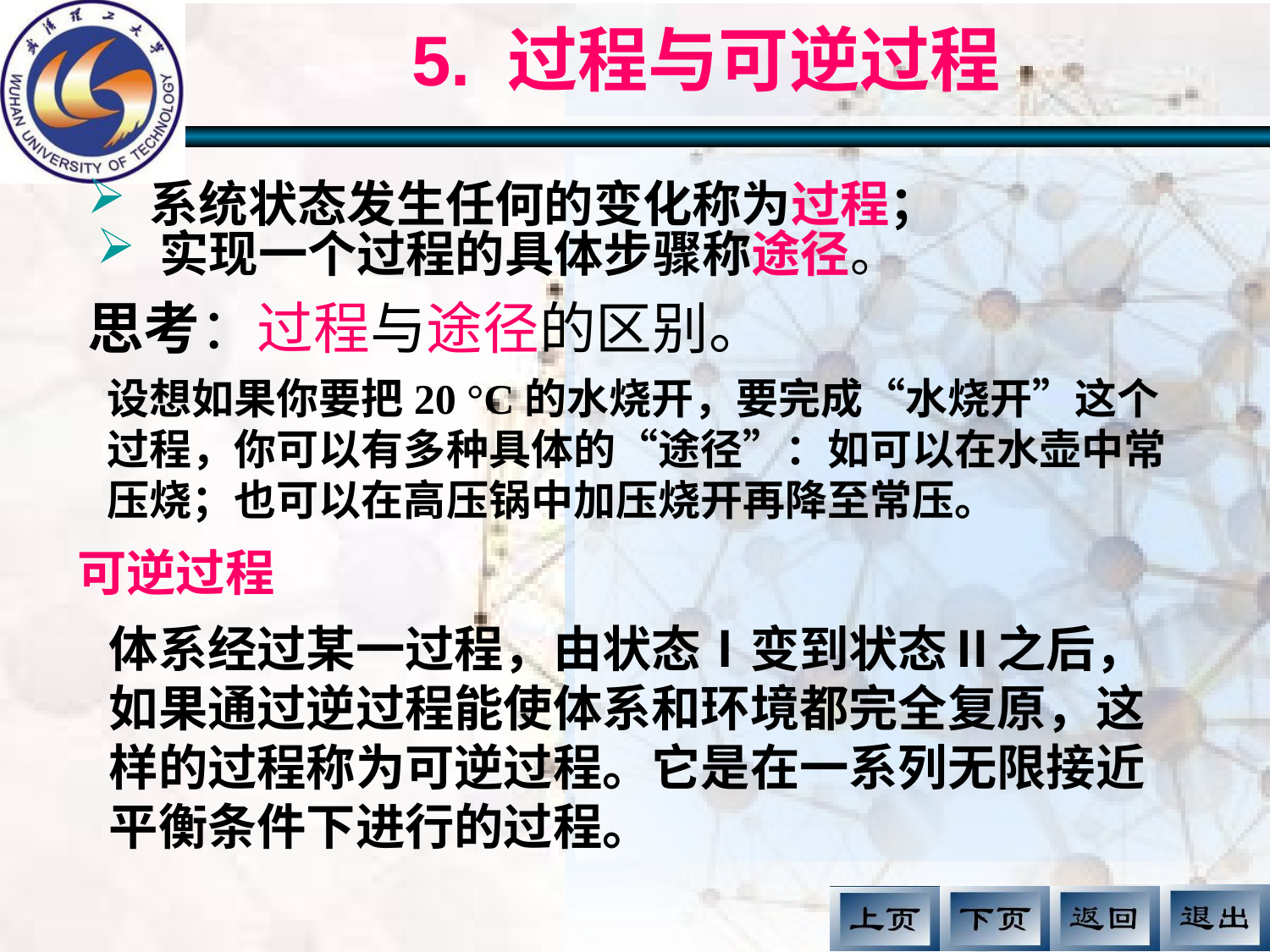

# 5. 过程与可逆过程
 系统状态发生任何的变化称为过程；
 实现一个过程的具体步骤称途径。
思考：过程与途径的区别。
设想如果你要把20 °C的水烧开，要完成“水烧开”这个过程，你可以有多种具体的“途径”：如可以在水壶中常压烧；也可以在高压锅中加压烧开再降至常压。
可逆过程
体系经过某一过程，由状态Ⅰ变到状态Ⅱ之后，如果通过逆过程能使体系和环境都完全复原，这样的过程称为可逆过程。它是在一系列无限接近平衡条件下进行的过程。